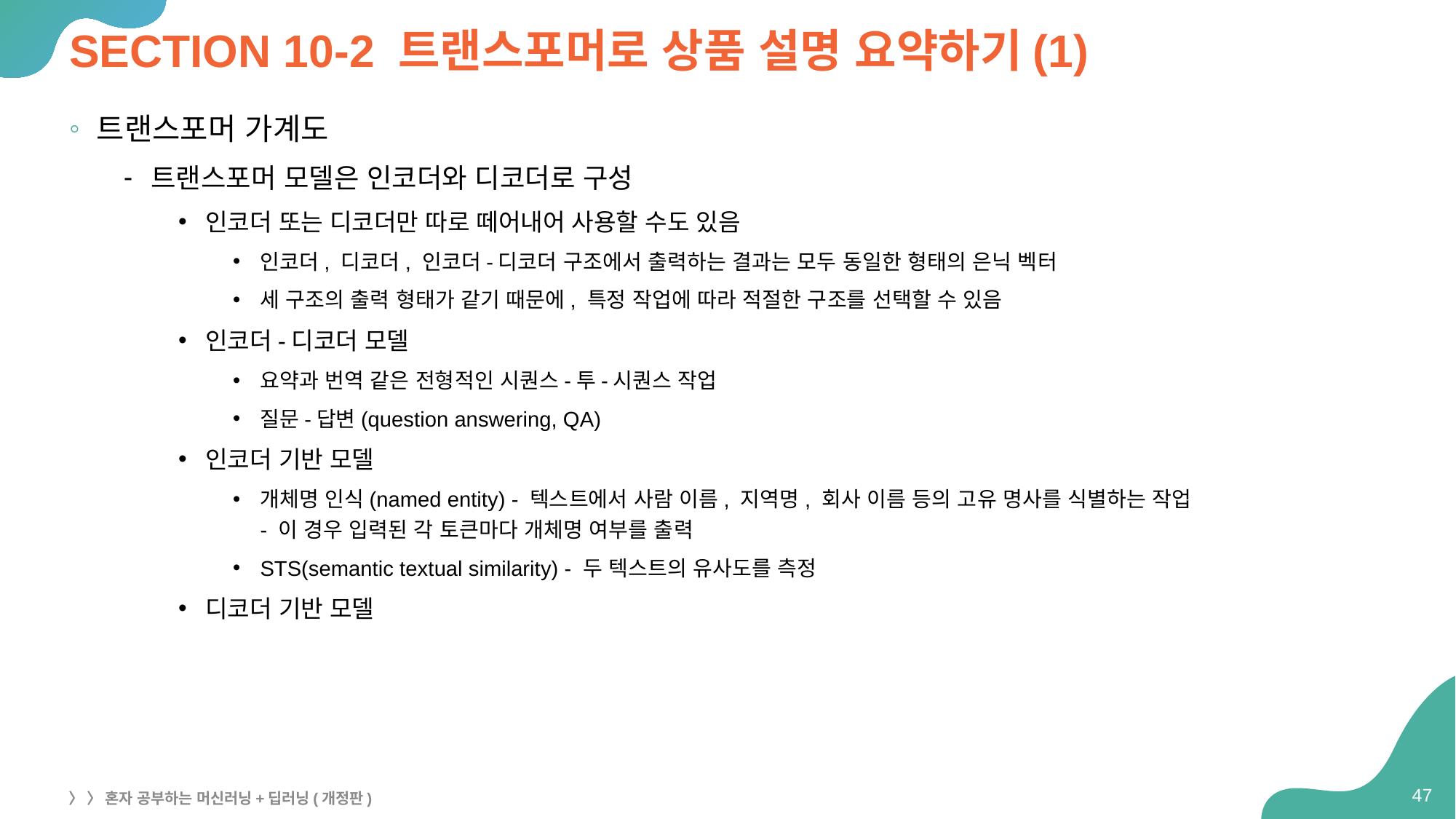

# SECTION 10-2 트랜스포머로 상품 설명 요약하기(1)
트랜스포머 가계도
트랜스포머 모델은 인코더와 디코더로 구성
인코더 또는 디코더만 따로 떼어내어 사용할 수도 있음
인코더, 디코더, 인코더-디코더 구조에서 출력하는 결과는 모두 동일한 형태의 은닉 벡터
세 구조의 출력 형태가 같기 때문에, 특정 작업에 따라 적절한 구조를 선택할 수 있음
인코더-디코더 모델
요약과 번역 같은 전형적인 시퀀스-투-시퀀스 작업
질문-답변(question answering, QA)
인코더 기반 모델
개체명 인식(named entity) - 텍스트에서 사람 이름, 지역명, 회사 이름 등의 고유 명사를 식별하는 작업
- 이 경우 입력된 각 토큰마다 개체명 여부를 출력
STS(semantic textual similarity) - 두 텍스트의 유사도를 측정
디코더 기반 모델
47
〉 〉 혼자 공부하는 머신러닝+딥러닝(개정판)